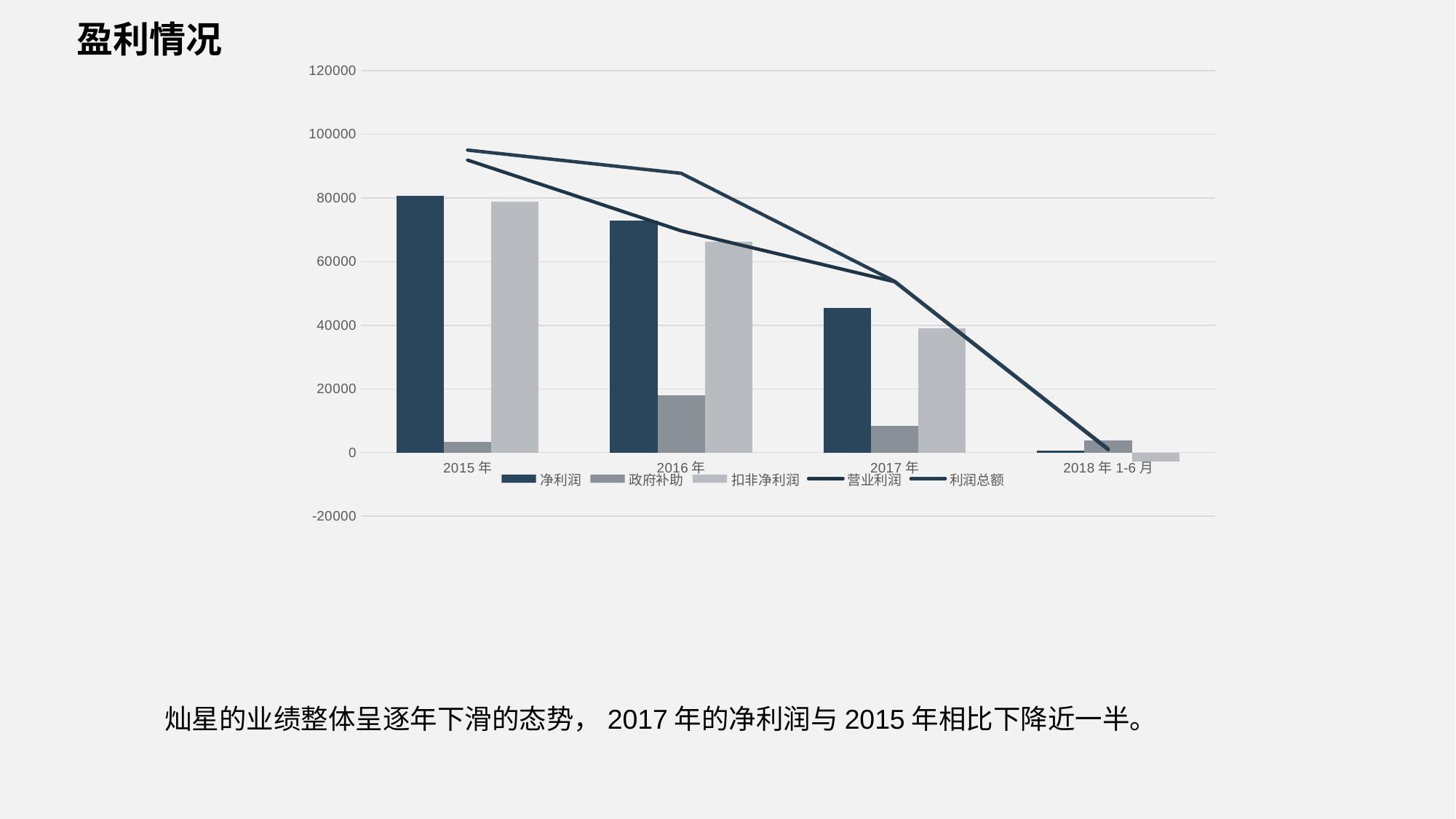

盈利情况

### Chart

| Category | 净利润 | 政府补助 | 扣非净利润 | 营业利润 | 利润总额 |
|---|---|---|---|---|---|
| 2015年 | 80647.45 | 3368.04 | 78870.99 | 91914.51 | 95055.75 |
| 2016年 | 72859.96 | 18042.11 | 66300.13 | 69710.35 | 87771.64 |
| 2017年 | 45492.6 | 8285.04 | 39024.37 | 53703.32 | 53833.7 |
| 2018年1-6月 | 691.03 | 3895.1 | -2726.05 | 930.44 | 1140.03 |
灿星的业绩整体呈逐年下滑的态势，2017年的净利润与2015年相比下降近一半。